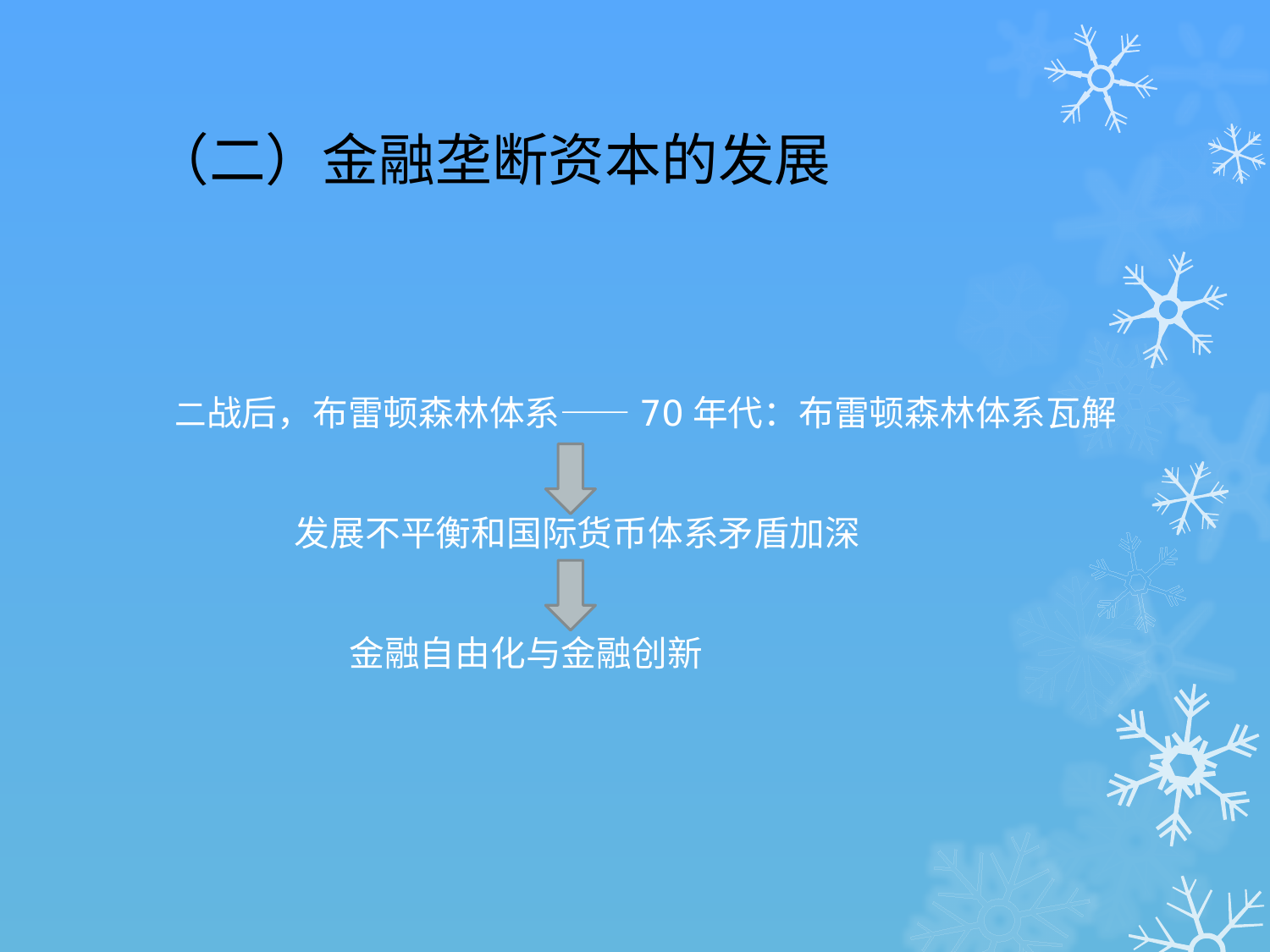

# （二）金融垄断资本的发展
  二战后，布雷顿森林体系——70年代：布雷顿森林体系瓦解

                 发展不平衡和国际货币体系矛盾加深

                        金融自由化与金融创新